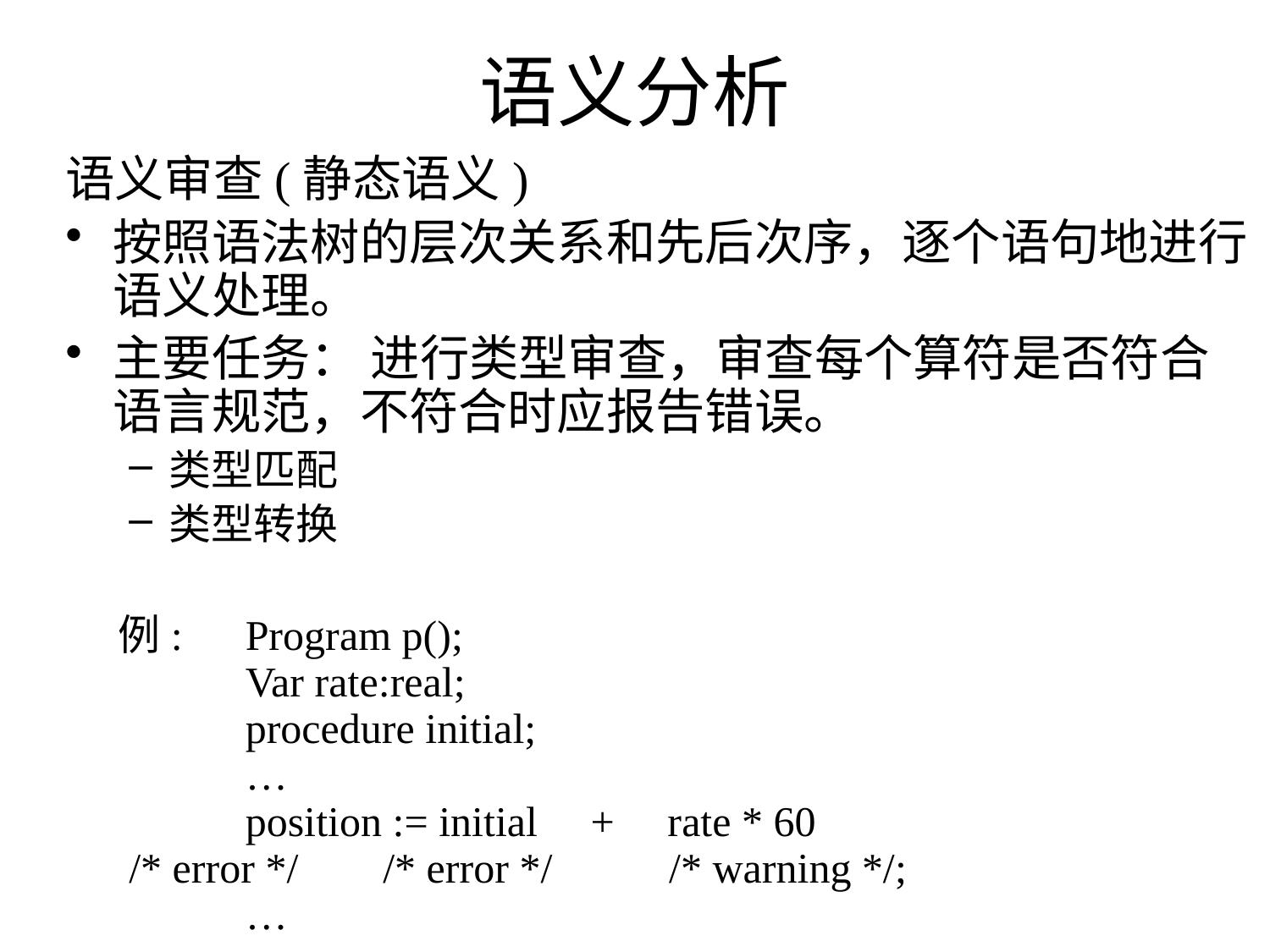

# 语义分析
语义审查(静态语义)
按照语法树的层次关系和先后次序，逐个语句地进行语义处理。
主要任务： 进行类型审查，审查每个算符是否符合语言规范，不符合时应报告错误。
类型匹配
类型转换
例:	Program p();
	Var rate:real;
	procedure initial;
	…
	position := initial     +     rate * 60
 /* error */ 	 /* error */           /* warning */;
	…